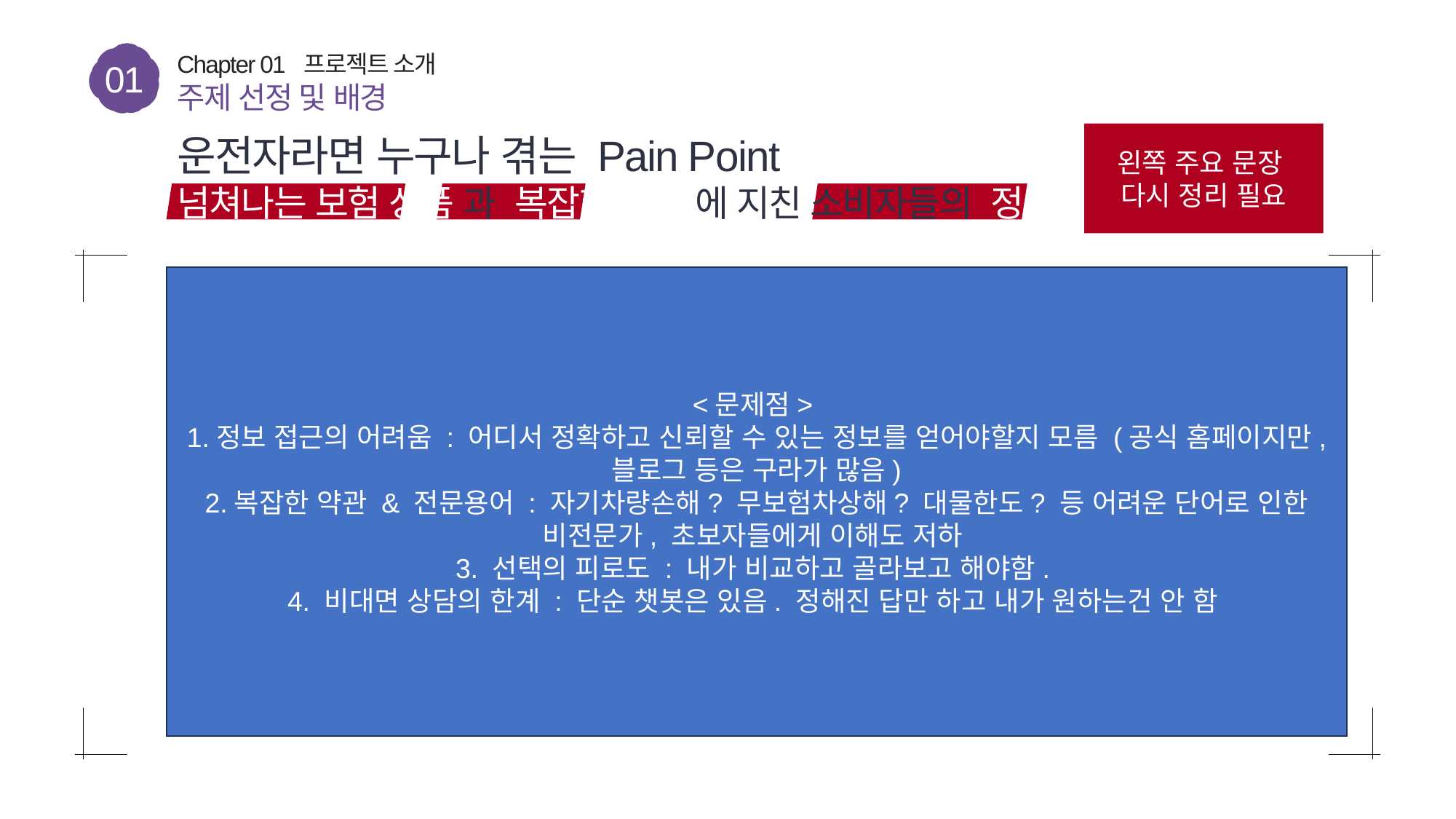

01
Chapter 01  프로젝트 소개
주제 선정 및 배경
운전자라면 누구나 겪는 Pain Point
넘쳐나는 보험 상품 과  복잡한 약관 에 지친 소비자들의  정보 과부하 시대!
왼쪽 주요 문장
다시 정리 필요

<문제점>
1.정보 접근의 어려움 : 어디서 정확하고 신뢰할 수 있는 정보를 얻어야할지 모름 (공식 홈페이지만, 블로그 등은 구라가 많음)
2.복잡한 약관 & 전문용어 : 자기차량손해? 무보험차상해? 대물한도? 등 어려운 단어로 인한 비전문가, 초보자들에게 이해도 저하
3. 선택의 피로도 : 내가 비교하고 골라보고 해야함.
4. 비대면 상담의 한계 : 단순 챗봇은 있음. 정해진 답만 하고 내가 원하는건 안 함
➊ 플랫폼 보험 비교·추천서비스 1년여(‘24.1월~’25.2월) 동안 약 185만건의 비교·추천 이용, 약 28만건의 보험계약 체결 → 용이한 상품비교로 보험료 경쟁 촉진

 - 자동차보험의 경우 동일기간 약 148.6만건 비교·추천 이용, 약 14만건 보험계약 체결